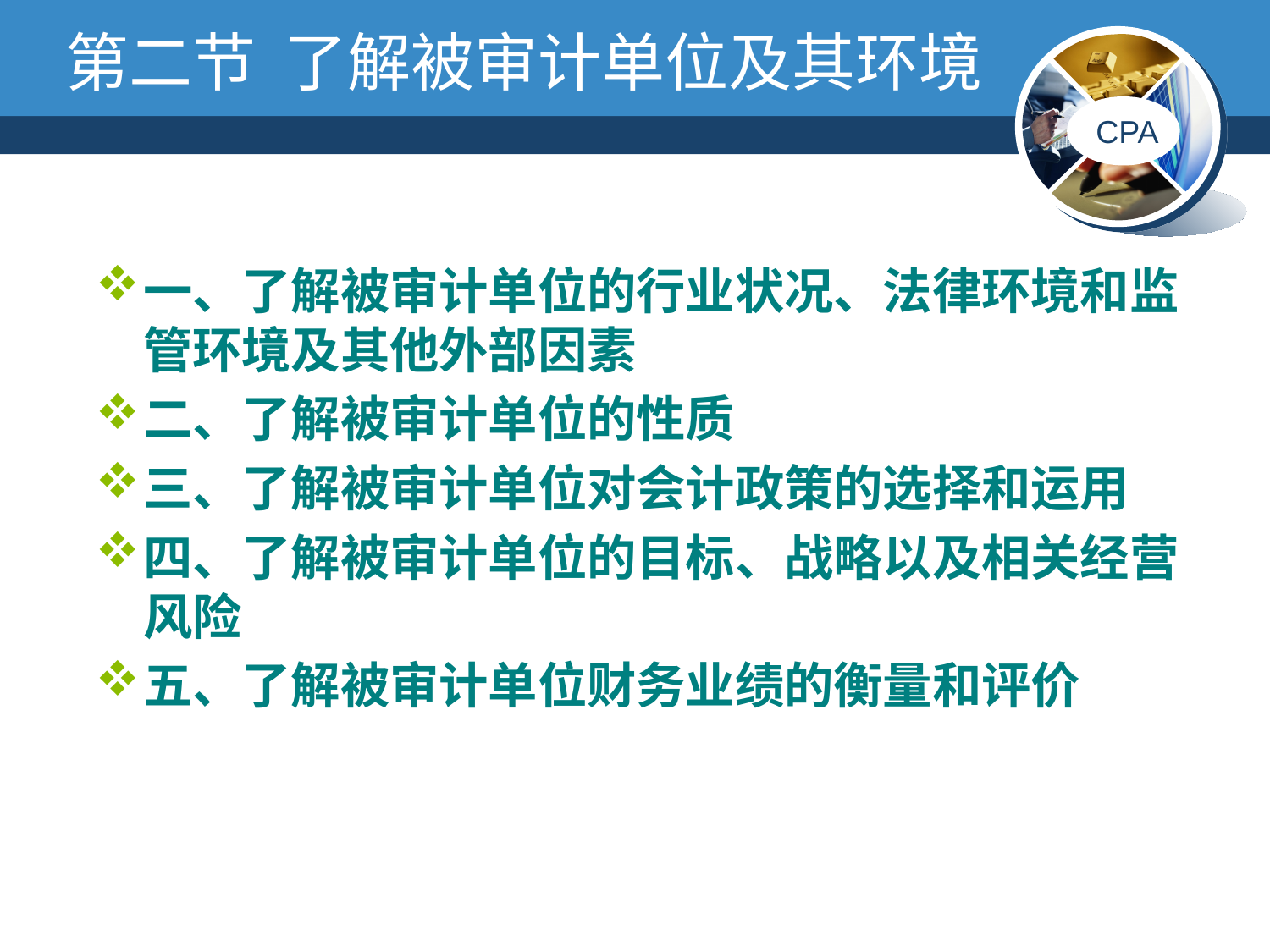

# 第二节  了解被审计单位及其环境
一、了解被审计单位的行业状况、法律环境和监管环境及其他外部因素
二、了解被审计单位的性质
三、了解被审计单位对会计政策的选择和运用
四、了解被审计单位的目标、战略以及相关经营风险
五、了解被审计单位财务业绩的衡量和评价